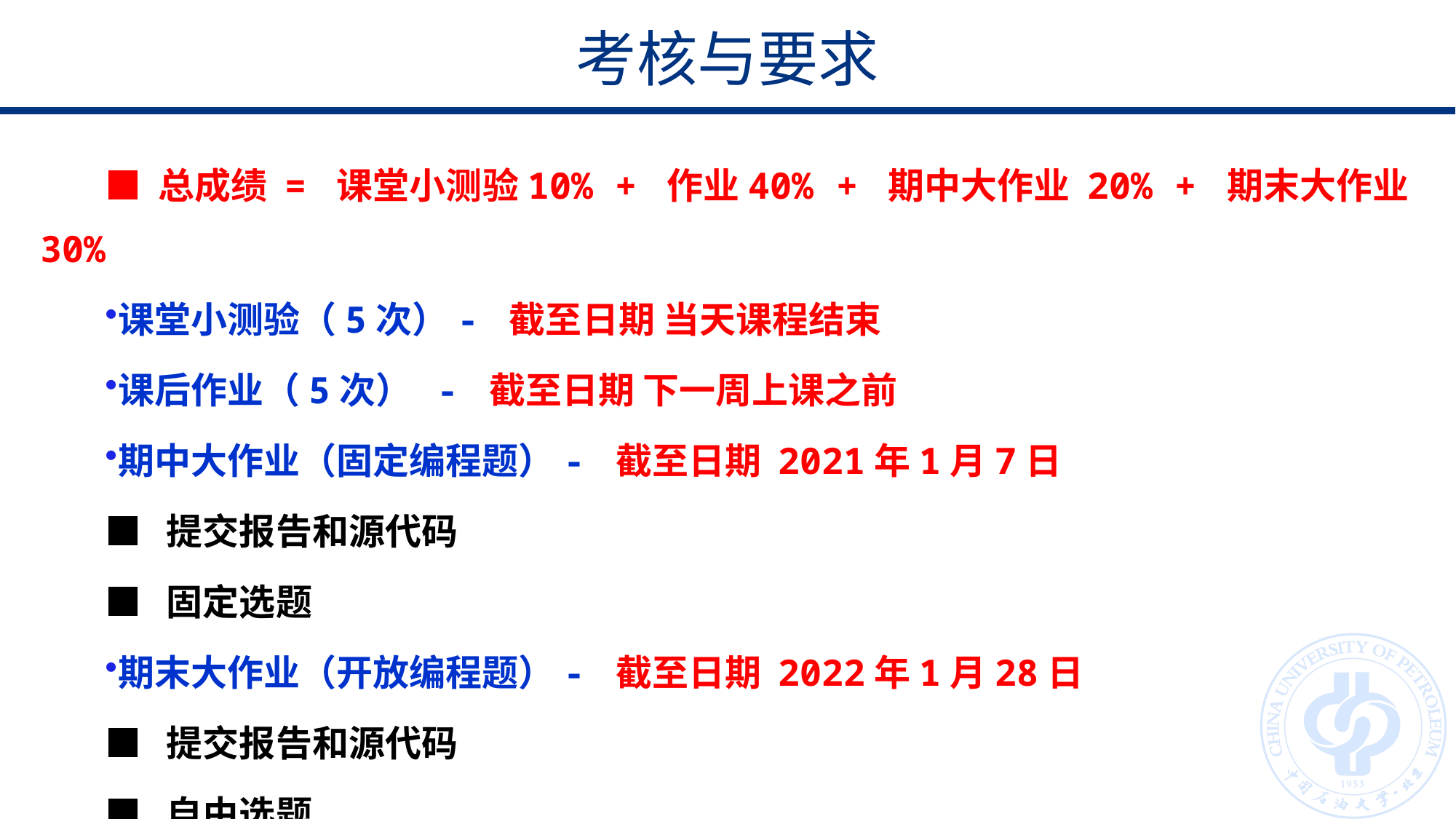

考核与要求
■ 总成绩 = 课堂小测验10% + 作业40% + 期中大作业 20% + 期末大作业 30%
课堂小测验（5次）- 截至日期 当天课程结束
课后作业（5次）  - 截至日期 下一周上课之前
期中大作业（固定编程题）- 截至日期 2021年1月7日
■  提交报告和源代码
■  固定选题
期末大作业（开放编程题）- 截至日期 2022年1月28日
■  提交报告和源代码
■  自由选题